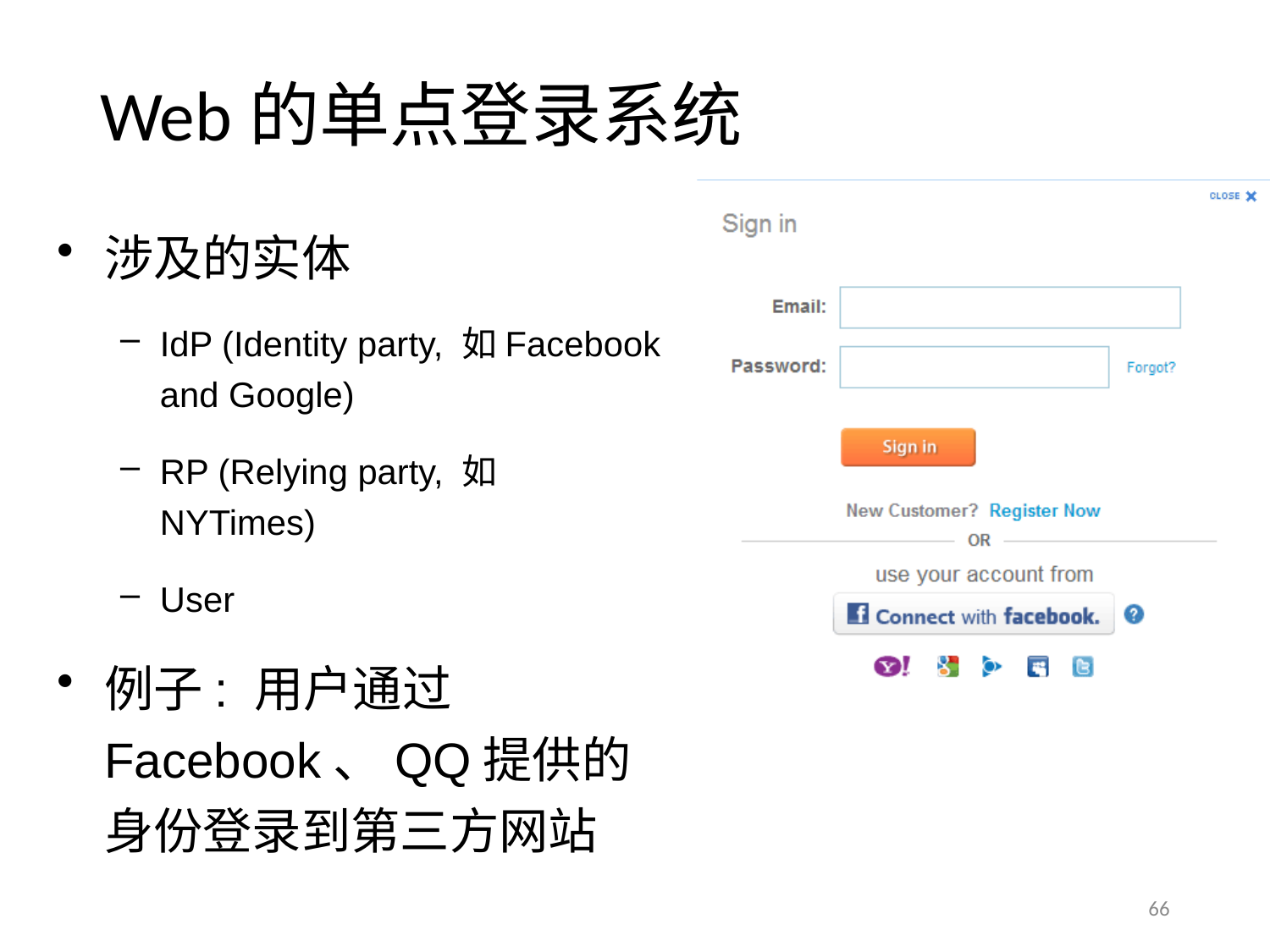

# Web的单点登录系统

涉及的实体
IdP (Identity party, 如Facebook and Google)
RP (Relying party, 如 NYTimes)
User
例子: 用户通过Facebook、QQ提供的身份登录到第三方网站
66